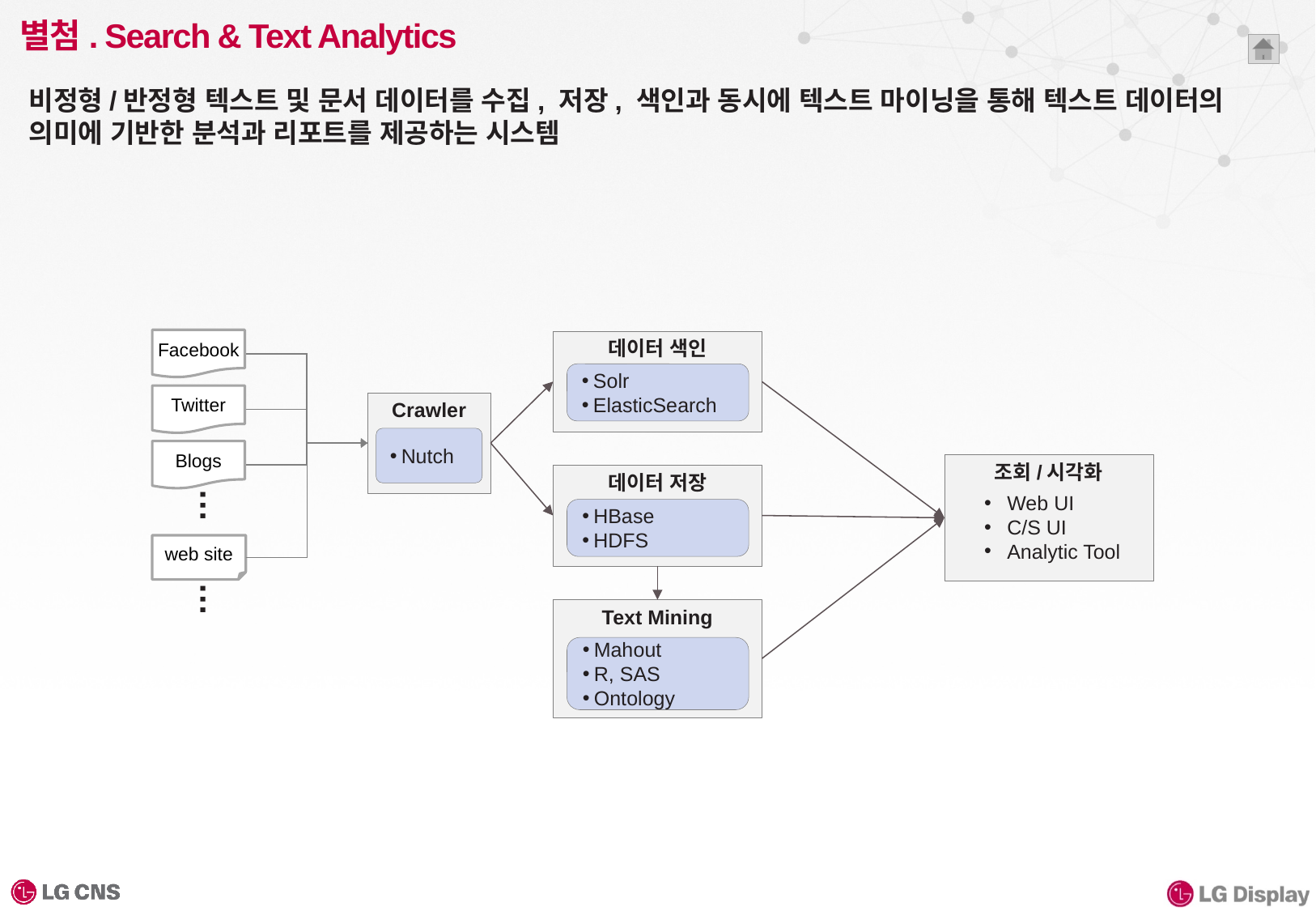

# 별첨. Search & Text Analytics

비정형/반정형 텍스트 및 문서 데이터를 수집, 저장, 색인과 동시에 텍스트 마이닝을 통해 텍스트 데이터의 의미에 기반한 분석과 리포트를 제공하는 시스템
Facebook
데이터 색인
Solr
ElasticSearch
Twitter
Crawler
Nutch
Blogs
조회/시각화
데이터 저장
…
Web UI
C/S UI
Analytic Tool
HBase
HDFS
web site
…
Text Mining
Mahout
R, SAS
Ontology